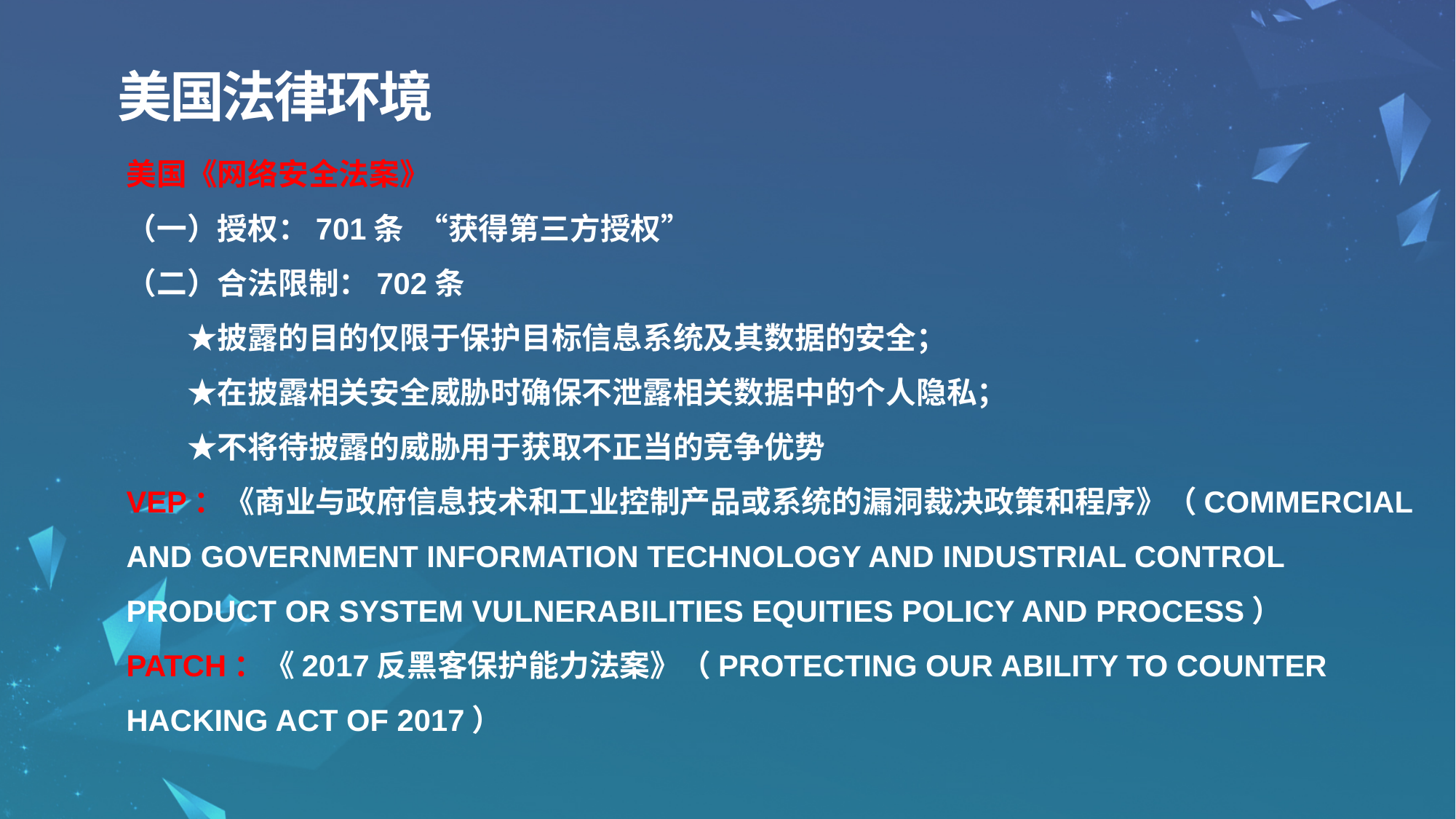

美国法律环境
美国《网络安全法案》
（一）授权：701条  “获得第三方授权”
（二）合法限制：702条
　　★披露的目的仅限于保护目标信息系统及其数据的安全；
　　★在披露相关安全威胁时确保不泄露相关数据中的个人隐私；
　　★不将待披露的威胁用于获取不正当的竞争优势
VEP：《商业与政府信息技术和工业控制产品或系统的漏洞裁决政策和程序》（Commercial and Government Information Technology and Industrial Control Product or System Vulnerabilities Equities Policy and Process）
PATCH：《2017反黑客保护能力法案》（Protecting Our Ability to Counter Hacking Act of 2017）